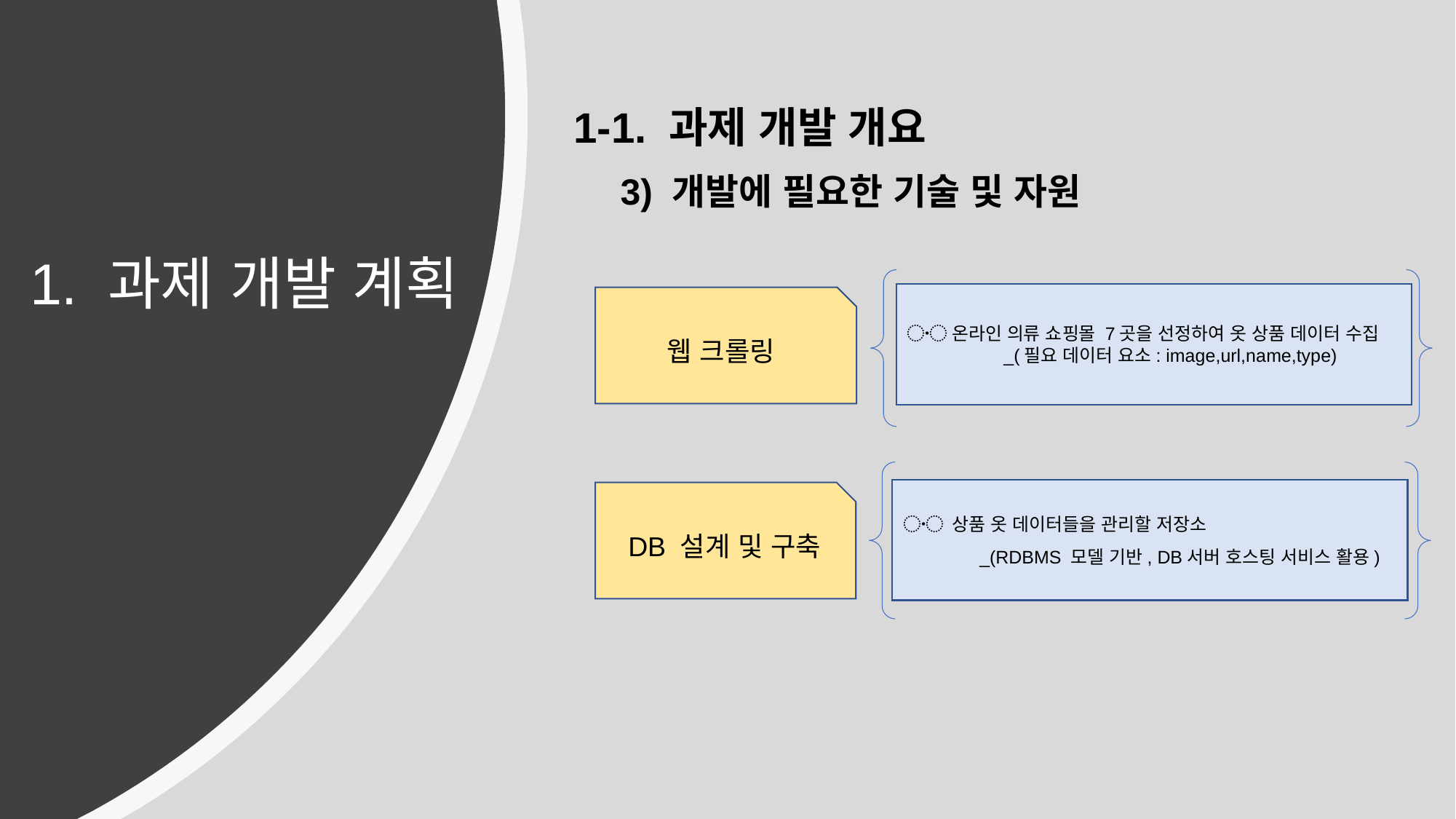

1-1. 과제 개발 개요
3) 개발에 필요한 기술 및 자원
1. 과제 개발 계획

〮 온라인 의류 쇼핑몰 7곳을 선정하여 옷 상품 데이터 수집
                   _(필요 데이터 요소: image,url,name,type)
웹 크롤링

〮  상품 옷 데이터들을 관리할 저장소
               _(RDBMS 모델 기반, DB서버 호스팅 서비스 활용)
 DB 설계 및 구축